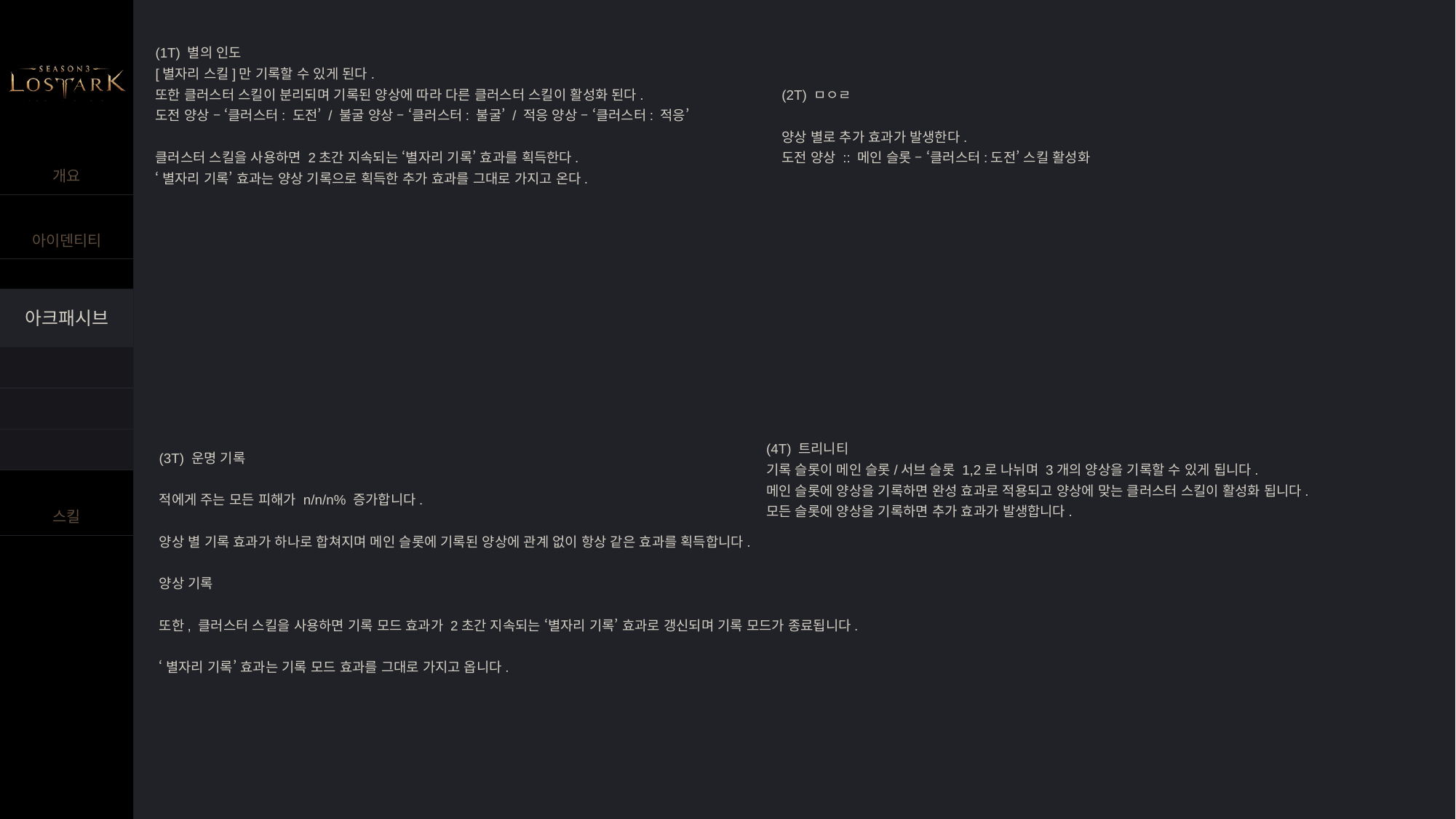

(1T) 별의 인도
[별자리 스킬]만 기록할 수 있게 된다.
또한 클러스터 스킬이 분리되며 기록된 양상에 따라 다른 클러스터 스킬이 활성화 된다.
도전 양상 – ‘클러스터: 도전’ / 불굴 양상 – ‘클러스터: 불굴’ / 적응 양상 – ‘클러스터: 적응’

클러스터 스킬을 사용하면 2초간 지속되는 ‘별자리 기록’ 효과를 획득한다.
‘별자리 기록’ 효과는 양상 기록으로 획득한 추가 효과를 그대로 가지고 온다.
(2T) ㅁㅇㄹ

양상 별로 추가 효과가 발생한다.
도전 양상 :: 메인 슬롯 – ‘클러스터:도전’ 스킬 활성화
4T 노드 - * 클러스터 사용 시 기록 모드 종료 *
(내가 원하는 것)
양상 별 클러스터 스킬 분리
클러스터 사용 시 기록 모드 종료
메인 슬롯과 서브 슬롯에 기록된 양상 조합에 따라 다른 추가 효과
(메인 : 도전 + 서브 : 도전/도전 => 게이지 환급)
(메인 : 불굴 + 서브 : 불굴/불굴 => 추가 피해)
(메인 : 적응 + 서브 : 도전/불굴 => 스킬의 재사용 대기시간 감소)

서브 슬롯에 기록된 양상 별 추가 효과
(서브 : 도전 => 게이지 회복량 증가)
(서브 : 불굴 => 클러스터 스킬 피해량 증가)
(서브 : 적응 => 메인 슬롯의 양상을 따라감)

추가 아이디어
(클러스터: 적응 => 스킬의 재사용 대기시간을 줄여주는 버프형 스킬 이면 어때?)

(4T) 트리니티
기록 슬롯이 메인 슬롯/서브 슬롯 1,2로 나뉘며 3개의 양상을 기록할 수 있게 됩니다.
메인 슬롯에 양상을 기록하면 완성 효과로 적용되고 양상에 맞는 클러스터 스킬이 활성화 됩니다.
모든 슬롯에 양상을 기록하면 추가 효과가 발생합니다.
(3T) 운명 기록

적에게 주는 모든 피해가 n/n/n% 증가합니다.

양상 별 기록 효과가 하나로 합쳐지며 메인 슬롯에 기록된 양상에 관계 없이 항상 같은 효과를 획득합니다.

양상 기록

또한, 클러스터 스킬을 사용하면 기록 모드 효과가 2초간 지속되는 ‘별자리 기록’ 효과로 갱신되며 기록 모드가 종료됩니다.

‘별자리 기록’ 효과는 기록 모드 효과를 그대로 가지고 옵니다.